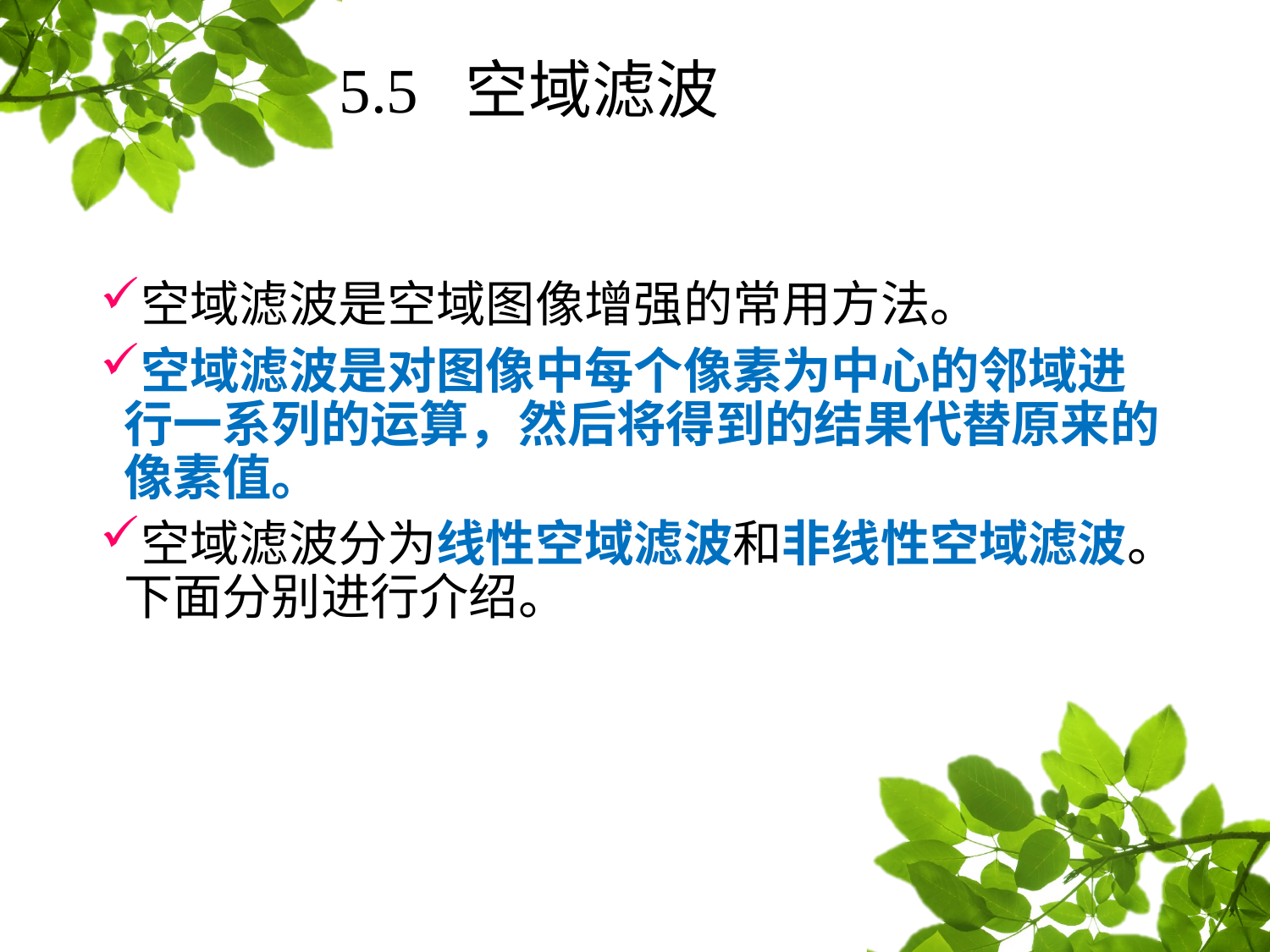

# 5.5  空域滤波
空域滤波是空域图像增强的常用方法。
空域滤波是对图像中每个像素为中心的邻域进行一系列的运算，然后将得到的结果代替原来的像素值。
空域滤波分为线性空域滤波和非线性空域滤波。下面分别进行介绍。